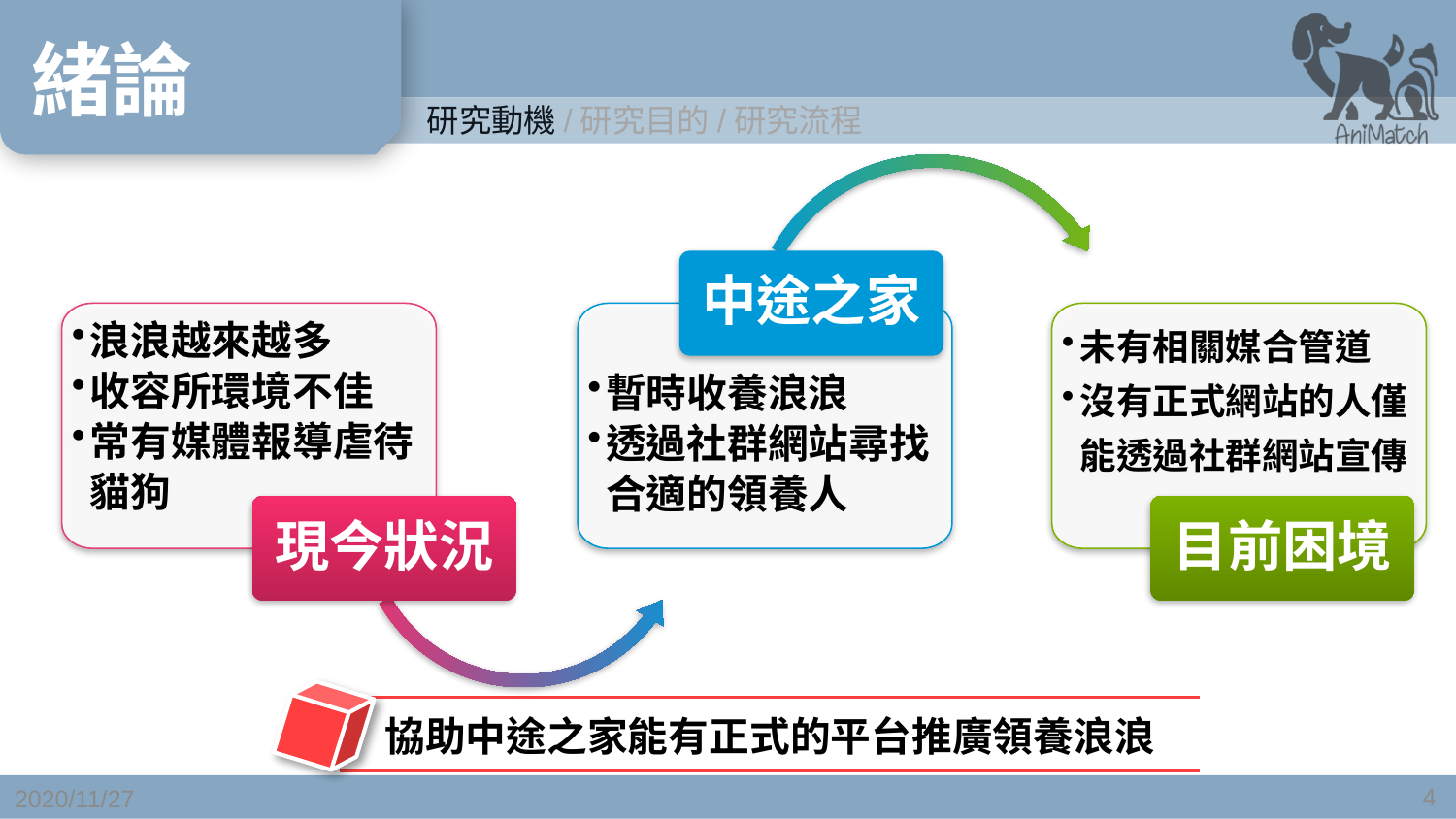

中途之家
浪浪越來越多
收容所環境不佳
常有媒體報導虐待貓狗
暫時收養浪浪
透過社群網站尋找合適的領養人
未有相關媒合管道
沒有正式網站的人僅能透過社群網站宣傳

現今狀況
目前困境

| 協助中途之家能有正式的平台推廣領養浪浪 |
| --- |
4
2020/11/27